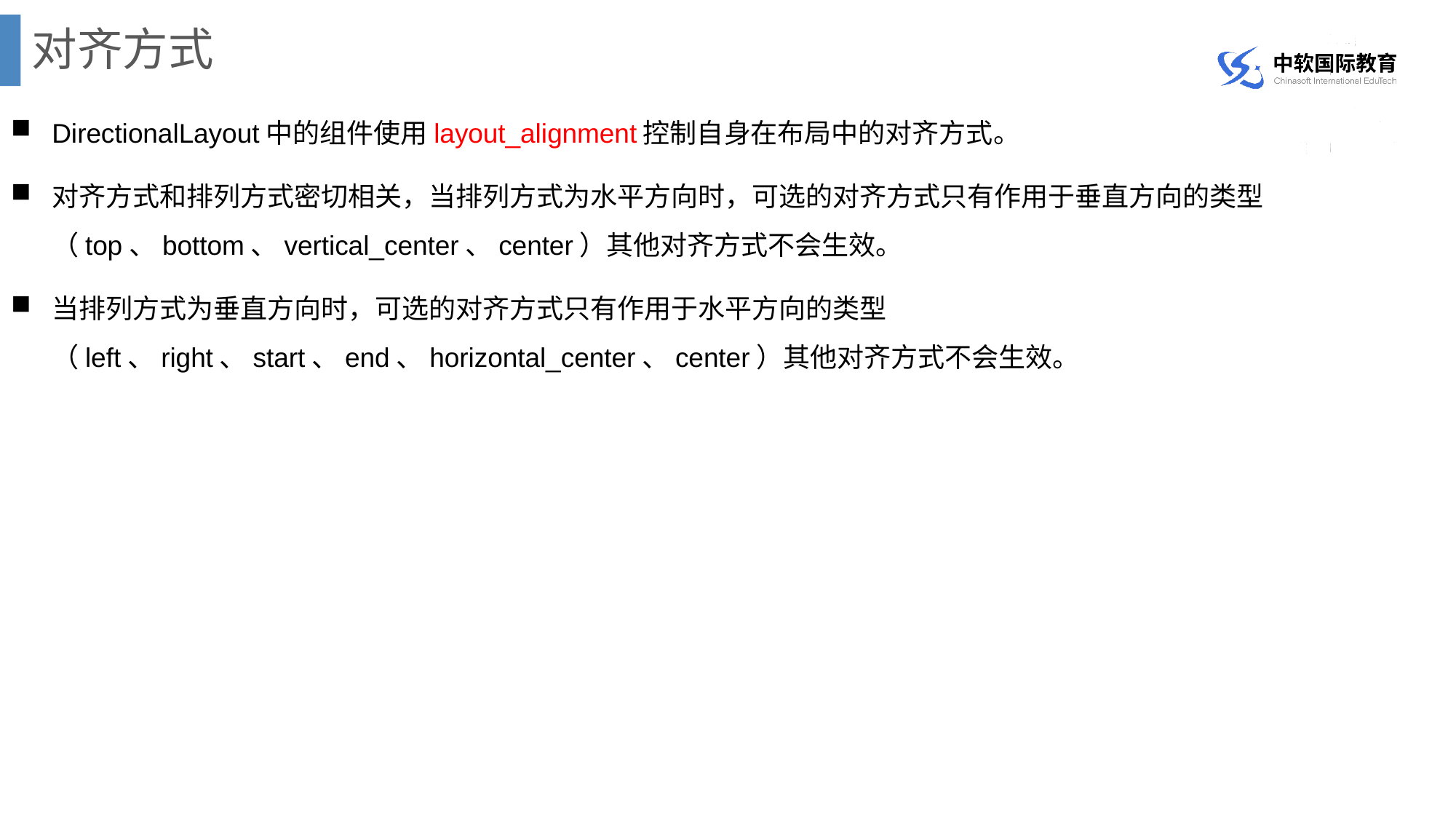

# 对齐方式
DirectionalLayout中的组件使用layout_alignment控制自身在布局中的对齐方式。
对齐方式和排列方式密切相关，当排列方式为水平方向时，可选的对齐方式只有作用于垂直方向的类型（top、bottom、vertical_center、center）其他对齐方式不会生效。
当排列方式为垂直方向时，可选的对齐方式只有作用于水平方向的类型（left、right、start、end、horizontal_center、center）其他对齐方式不会生效。